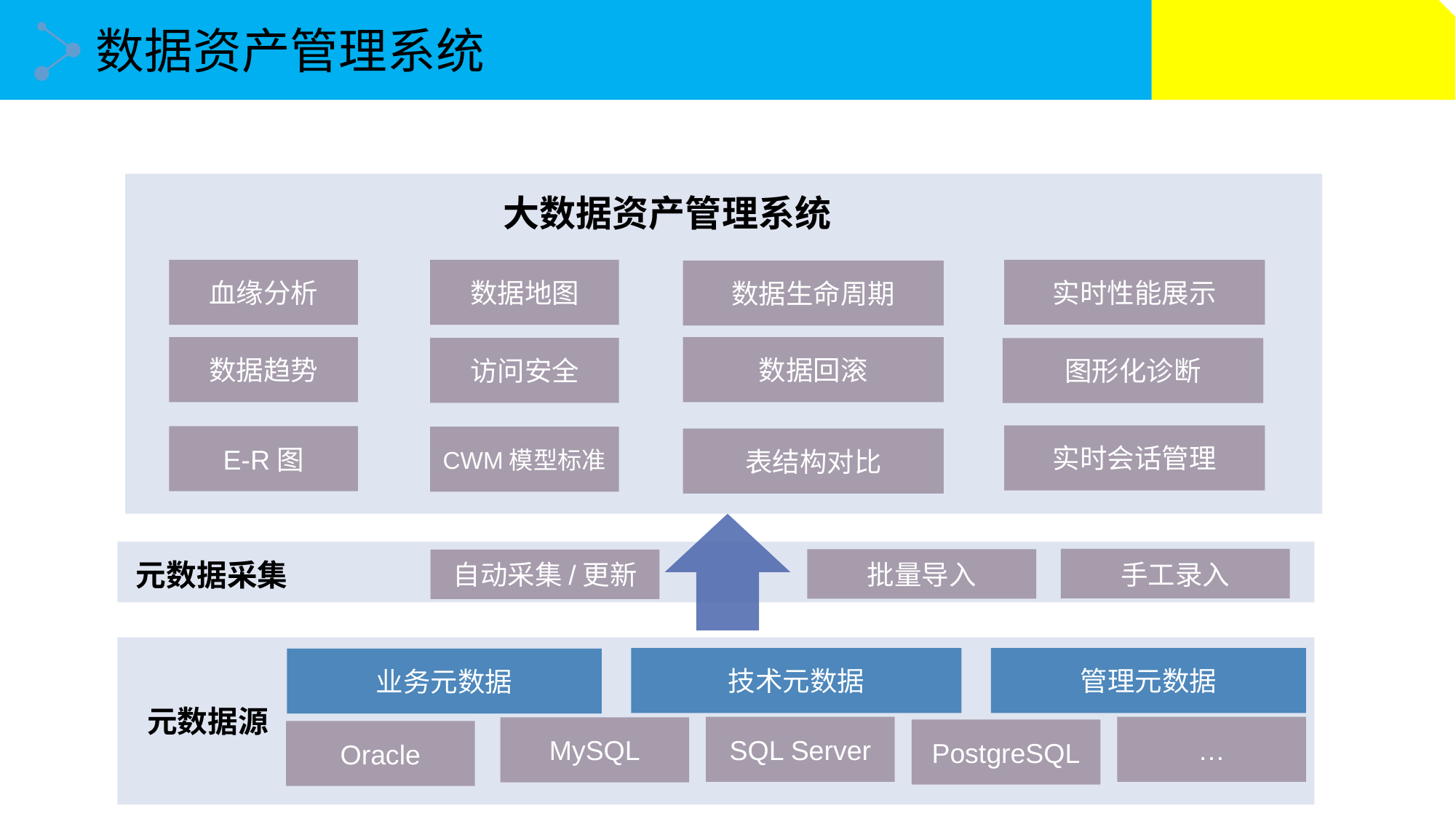

数据资产管理系统

大数据资产管理系统
实时性能展示
血缘分析
数据地图
数据生命周期
数据回滚
数据趋势
访问安全
图形化诊断
实时会话管理
E-R图
CWM模型标准
表结构对比

手工录入
批量导入
自动采集/更新
元数据采集

技术元数据
管理元数据
业务元数据
元数据源
SQL Server
…
MySQL
PostgreSQL
Oracle